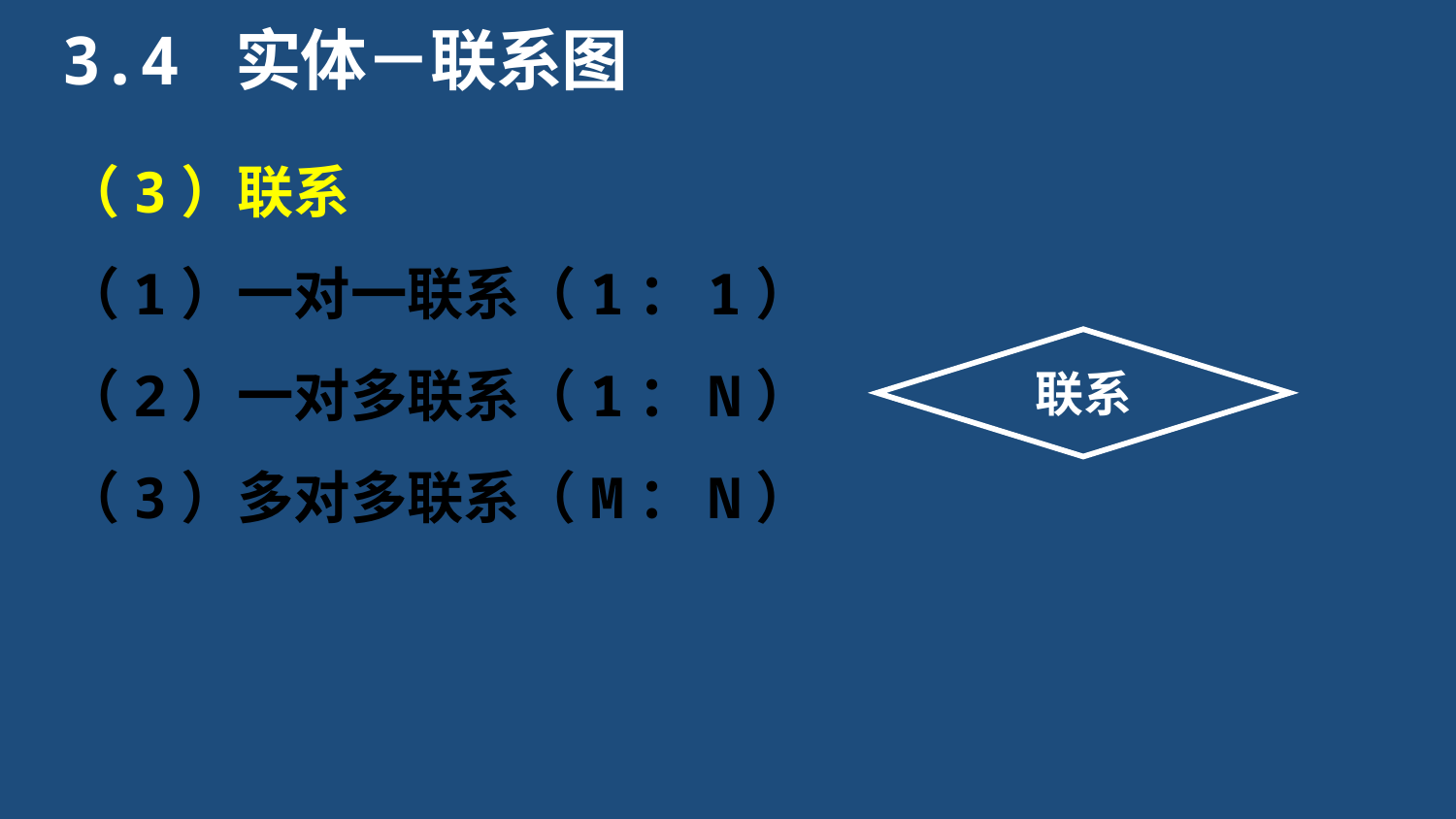

3.4 实体－联系图
（3）联系
（1）一对一联系（1：1）
（2）一对多联系（1：N）
（3）多对多联系（M：N）
联系